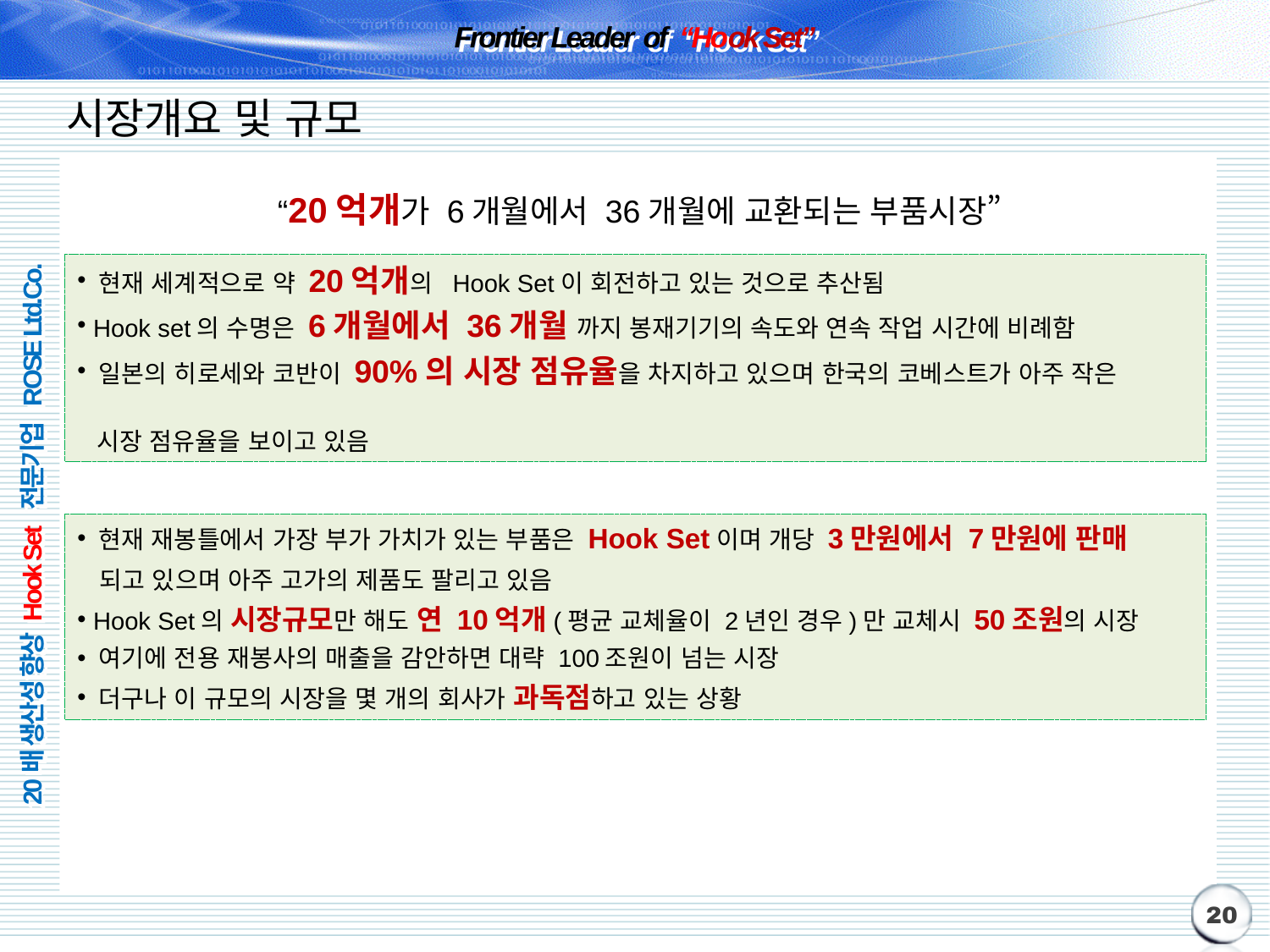

# 시장개요 및 규모
“20억개가 6개월에서 36개월에 교환되는 부품시장”
 현재 세계적으로 약 20억개의  Hook Set이 회전하고 있는 것으로 추산됨
 Hook set의 수명은 6개월에서 36개월 까지 봉재기기의 속도와 연속 작업 시간에 비례함
 일본의 히로세와 코반이 90%의 시장 점유율을 차지하고 있으며 한국의 코베스트가 아주 작은
  시장 점유율을 보이고 있음
 현재 재봉틀에서 가장 부가 가치가 있는 부품은 Hook Set이며 개당 3만원에서 7만원에 판매
  되고 있으며 아주 고가의 제품도 팔리고 있음
 Hook Set의 시장규모만 해도 연 10억개(평균 교체율이 2년인 경우)만 교체시 50조원의 시장
 여기에 전용 재봉사의 매출을 감안하면 대략 100조원이 넘는 시장
 더구나 이 규모의 시장을 몇 개의 회사가 과독점하고 있는 상황